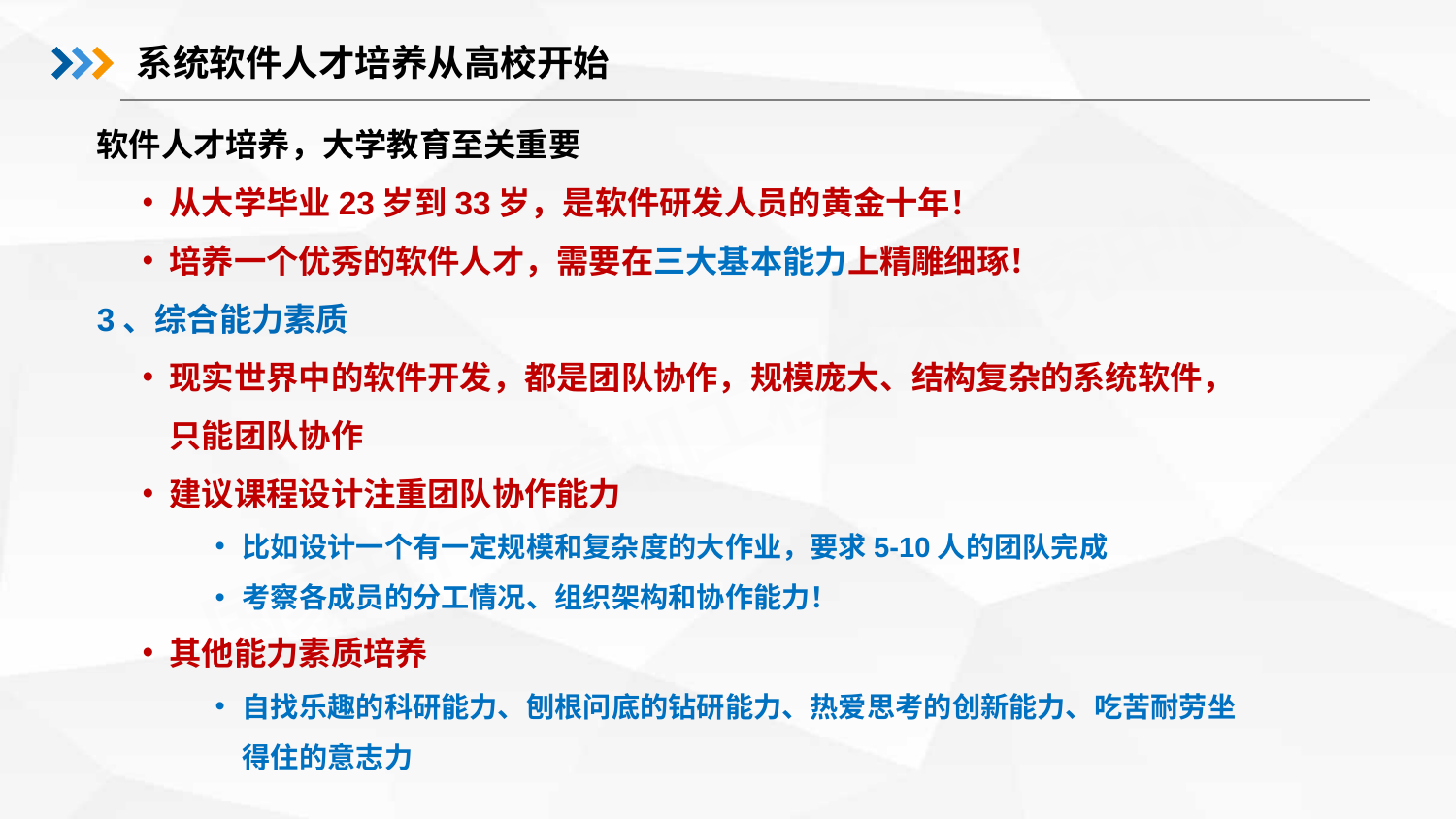

系统软件人才培养从高校开始
软件人才培养，大学教育至关重要
从大学毕业23岁到33岁，是软件研发人员的黄金十年！
培养一个优秀的软件人才，需要在三大基本能力上精雕细琢！
3、综合能力素质
现实世界中的软件开发，都是团队协作，规模庞大、结构复杂的系统软件，只能团队协作
建议课程设计注重团队协作能力
比如设计一个有一定规模和复杂度的大作业，要求5-10人的团队完成
考察各成员的分工情况、组织架构和协作能力！
其他能力素质培养
自找乐趣的科研能力、刨根问底的钻研能力、热爱思考的创新能力、吃苦耐劳坐得住的意志力